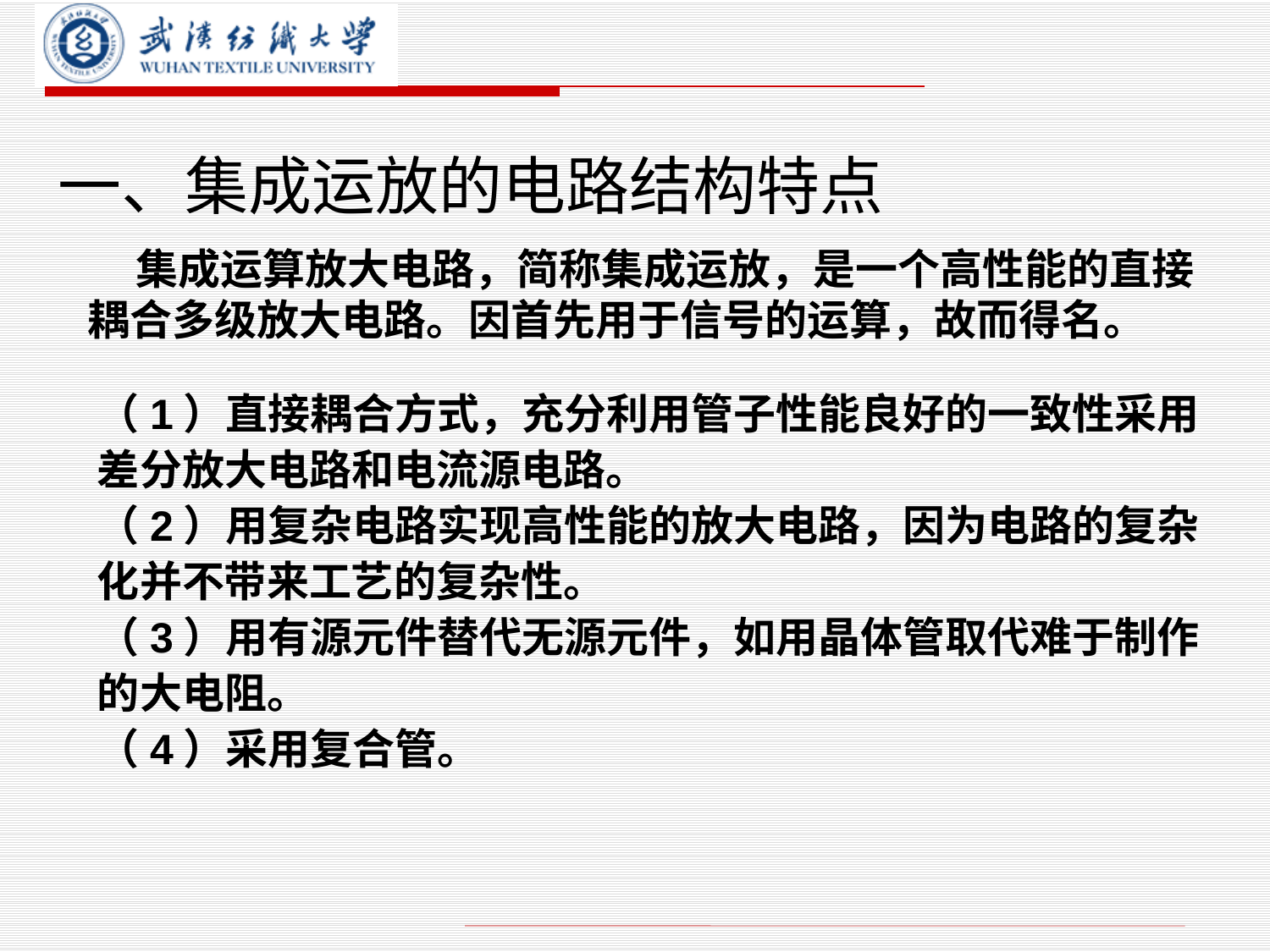

# 一、集成运放的电路结构特点
    集成运算放大电路，简称集成运放，是一个高性能的直接耦合多级放大电路。因首先用于信号的运算，故而得名。

（1）直接耦合方式，充分利用管子性能良好的一致性采用差分放大电路和电流源电路。
（2）用复杂电路实现高性能的放大电路，因为电路的复杂化并不带来工艺的复杂性。
（3）用有源元件替代无源元件，如用晶体管取代难于制作的大电阻。
（4）采用复合管。